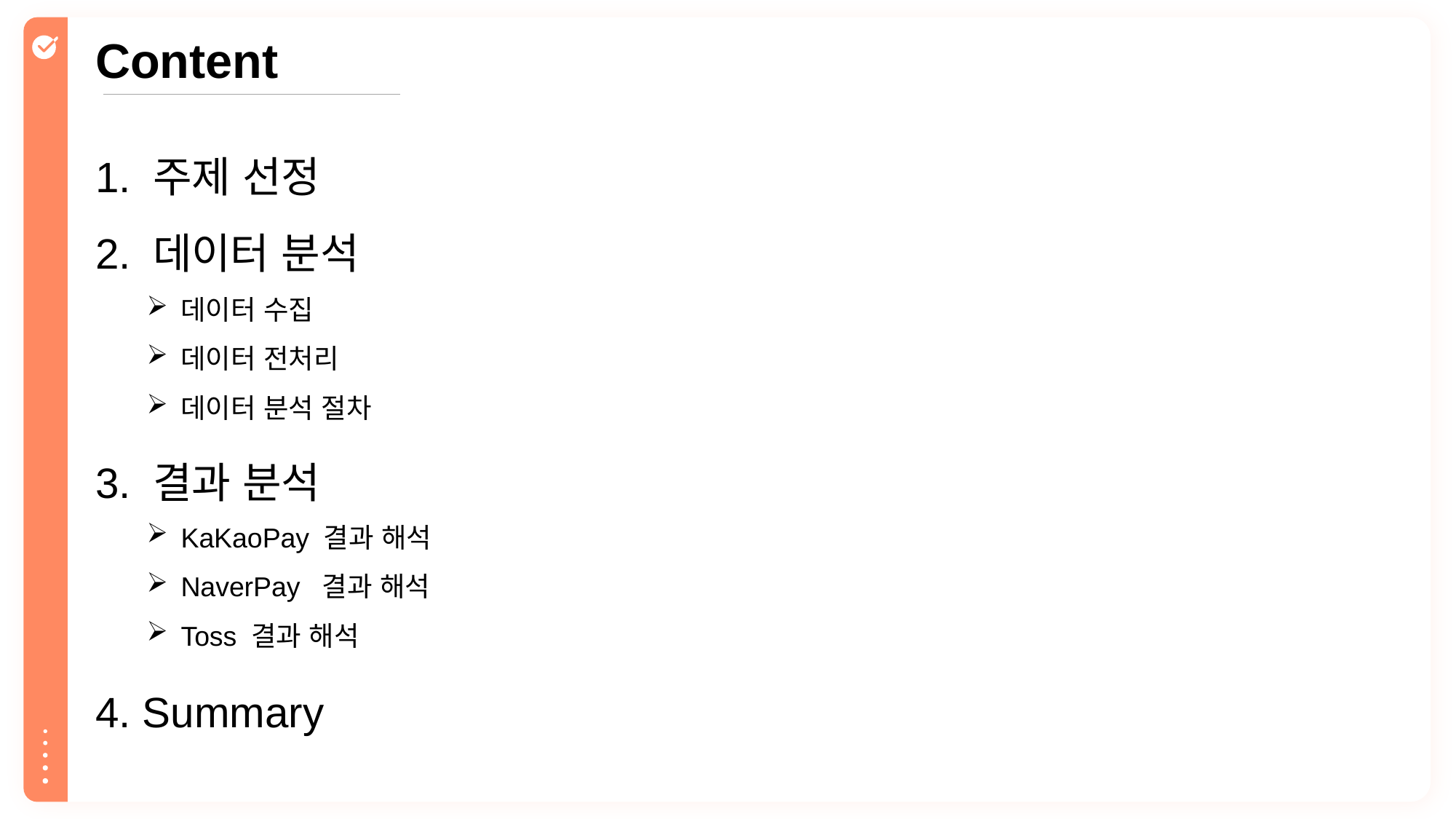

Content

1. 주제 선정
2. 데이터 분석

3. 결과 분석

4. Summary

데이터 수집
데이터 전처리
데이터 분석 절차
KaKaoPay 결과 해석
NaverPay  결과 해석
Toss 결과 해석